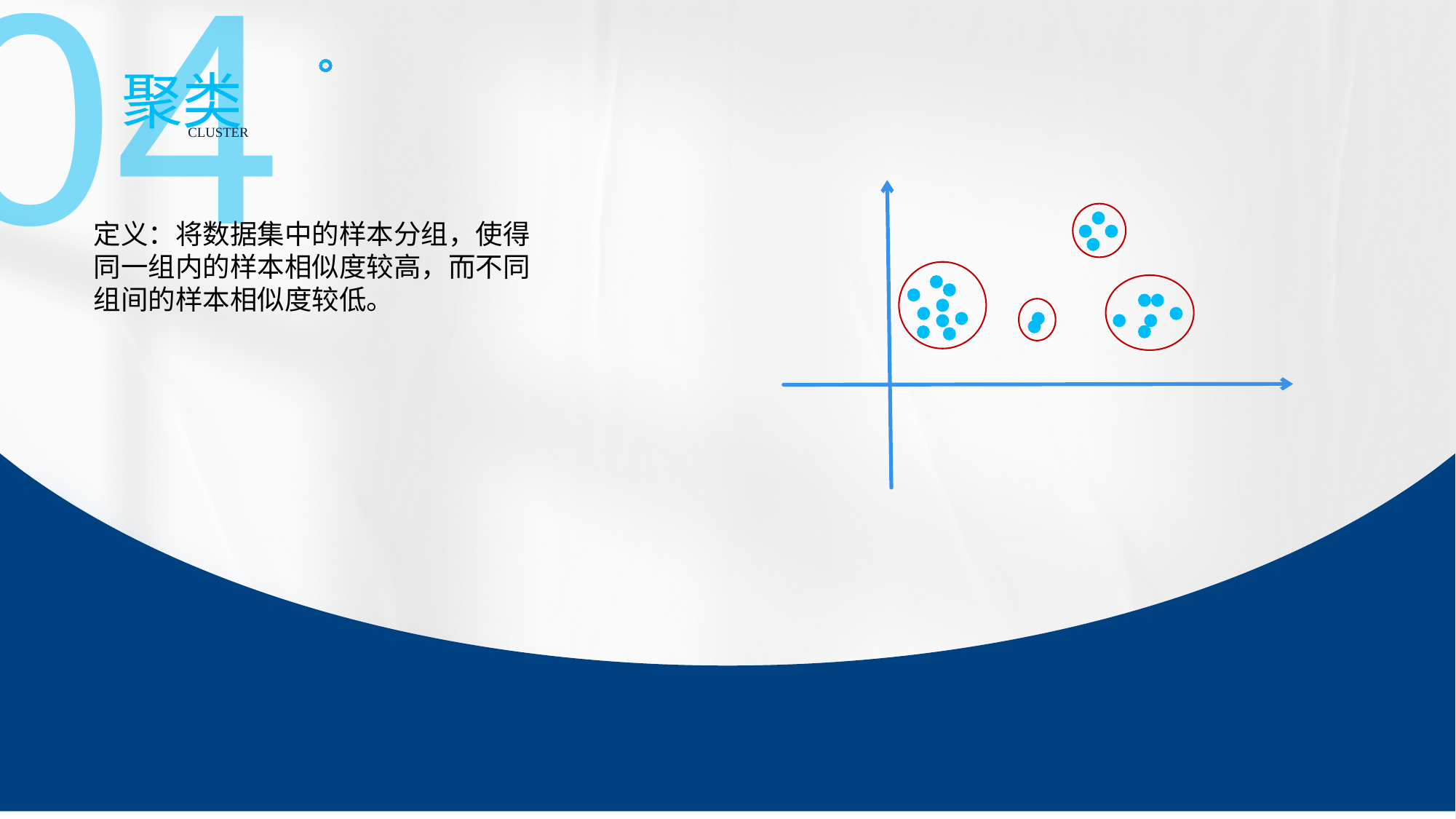

04
聚类

CLUSTER

定义：将数据集中的样本分组，使得同一组内的样本相似度较高，而不同组间的样本相似度较低。